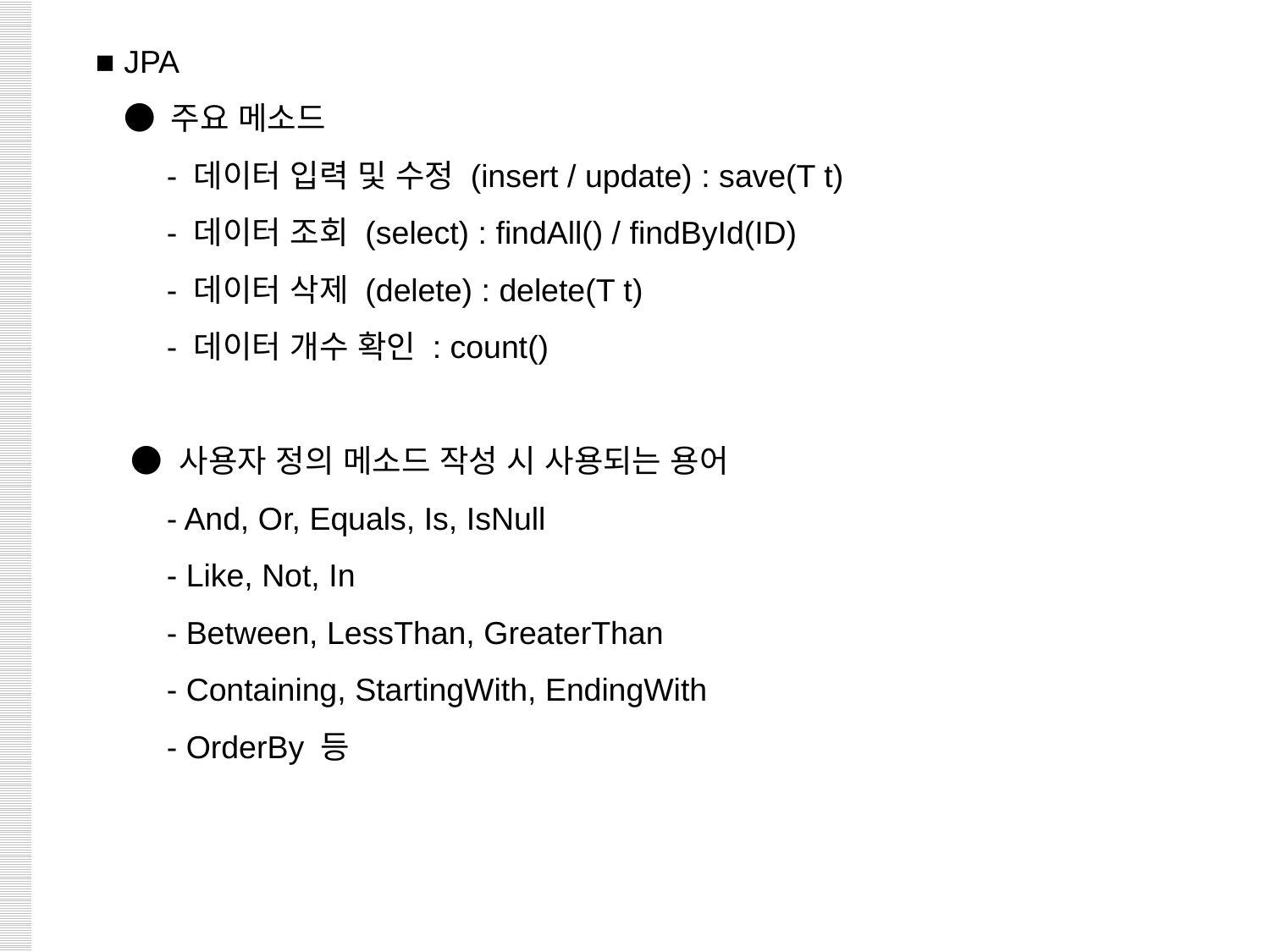

■ JPA
    ● 주요 메소드
        - 데이터 입력 및 수정 (insert / update) : save(T t)
        - 데이터 조회 (select) : findAll() / findById(ID)
        - 데이터 삭제 (delete) : delete(T t)
        - 데이터 개수 확인 : count()

    ● 사용자 정의 메소드 작성 시 사용되는 용어
        - And, Or, Equals, Is, IsNull
        - Like, Not, In
        - Between, LessThan, GreaterThan
        - Containing, StartingWith, EndingWith
        - OrderBy 등